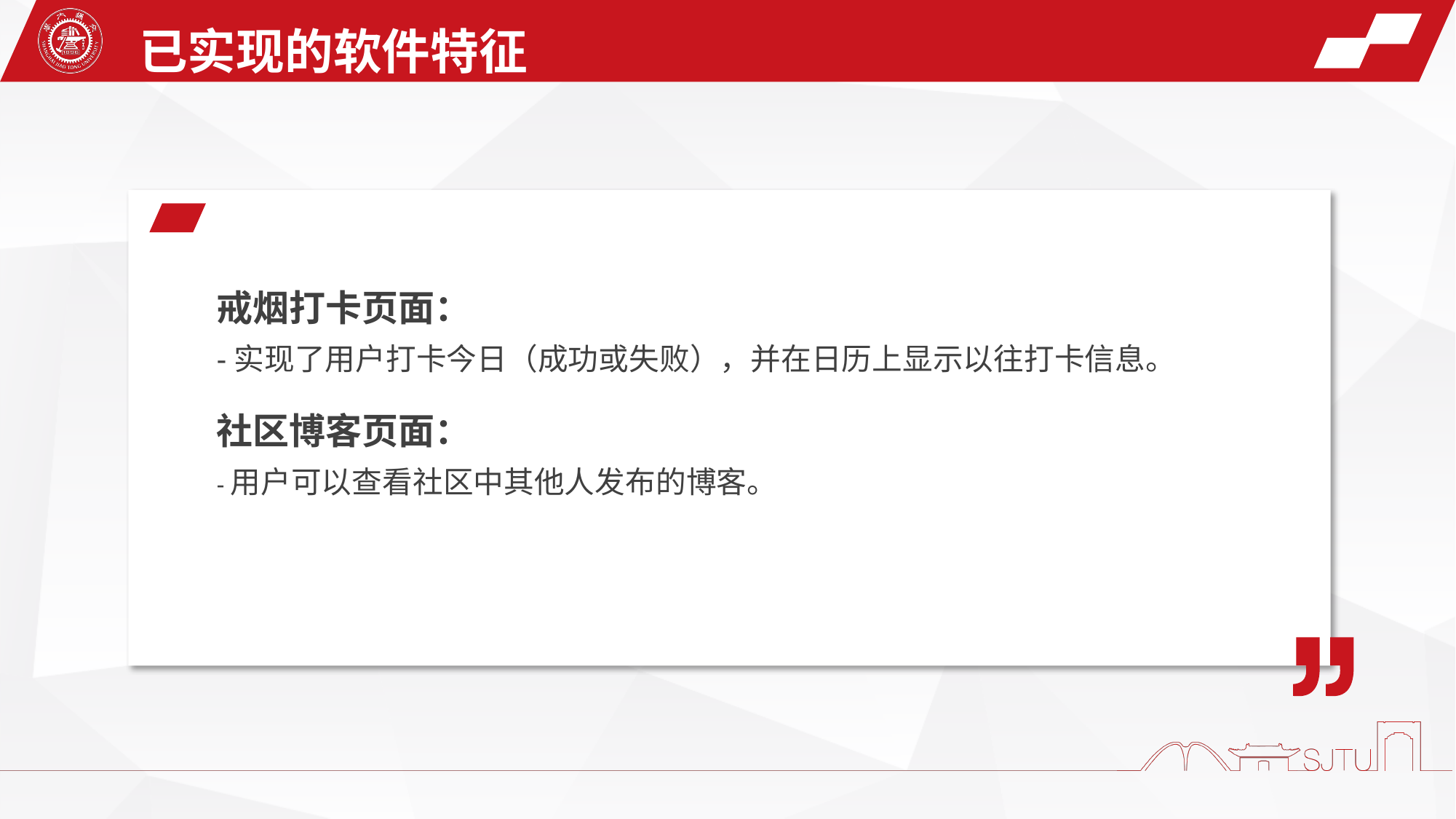

已实现的软件特征

戒烟打卡页面：
-实现了用户打卡今日（成功或失败），并在日历上显示以往打卡信息。

社区博客页面：
-用户可以查看社区中其他人发布的博客。